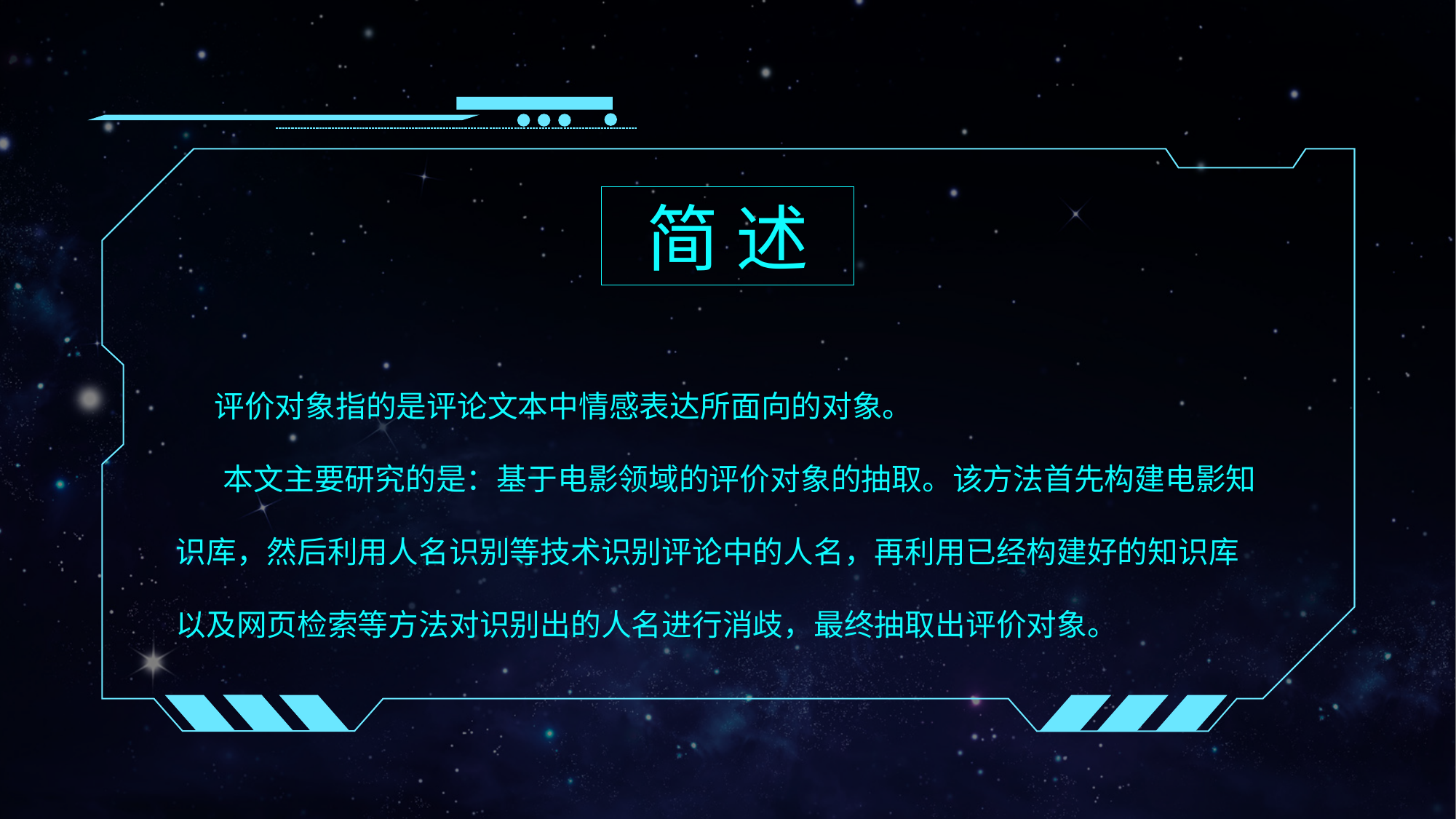

简 述
      评价对象指的是评论文本中情感表达所面向的对象。
      本文主要研究的是：基于电影领域的评价对象的抽取。该方法首先构建电影知识库，然后利用人名识别等技术识别评论中的人名，再利用已经构建好的知识库以及网页检索等方法对识别出的人名进行消歧，最终抽取出评价对象。